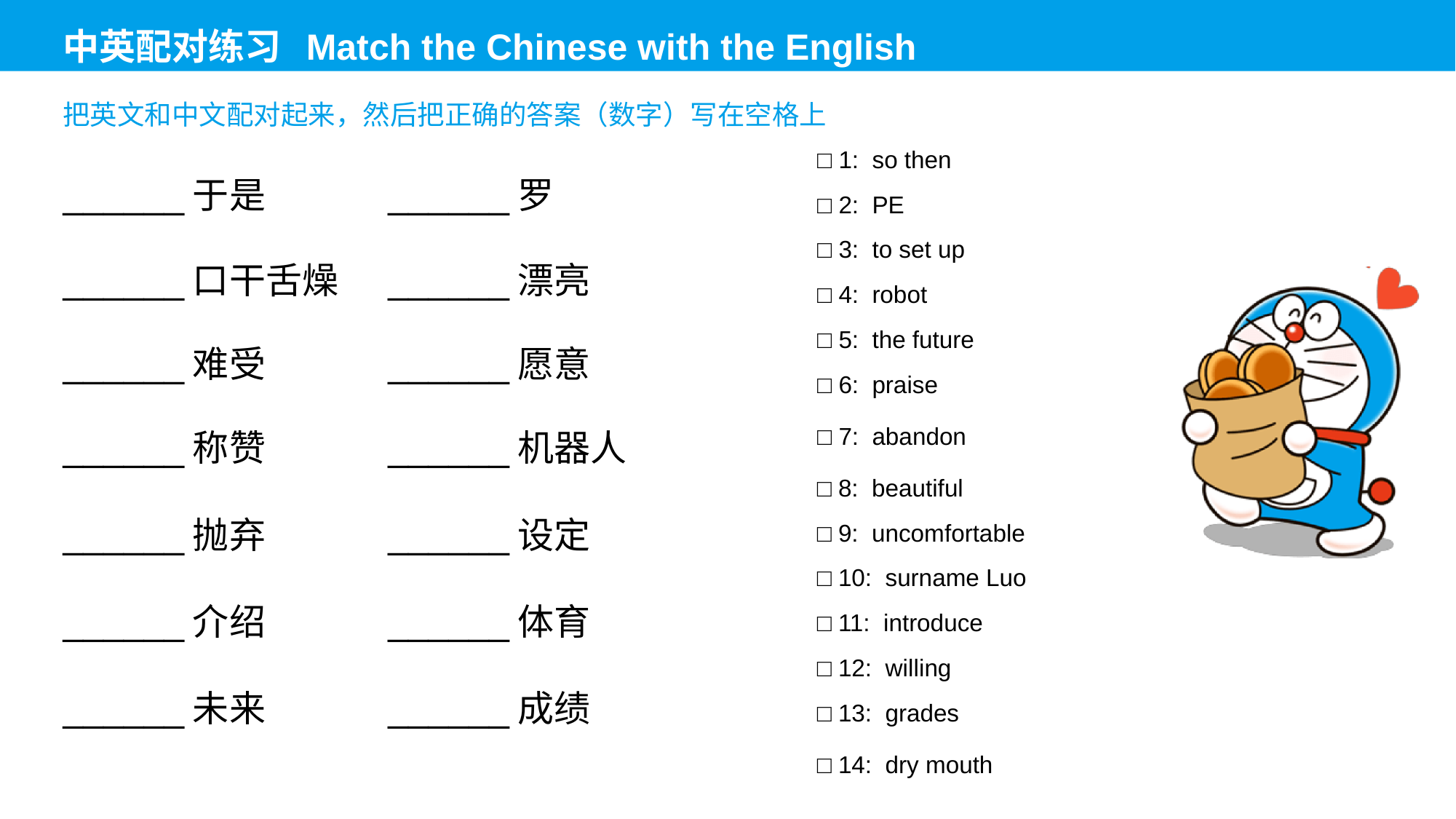

□ 1:  so then
______于是
______罗
□ 2:  PE
□ 3:  to set up
______口干舌燥
______漂亮
□ 4:  robot
□ 5:  the future
______难受
______愿意
□ 6:  praise
□ 7:  abandon
______称赞
______机器人
□ 8:  beautiful
______抛弃
______设定
□ 9:  uncomfortable
□ 10:  surname Luo
______介绍
______体育
□ 11:  introduce
□ 12:  willing
______未来
______成绩
□ 13:  grades
□ 14:  dry mouth